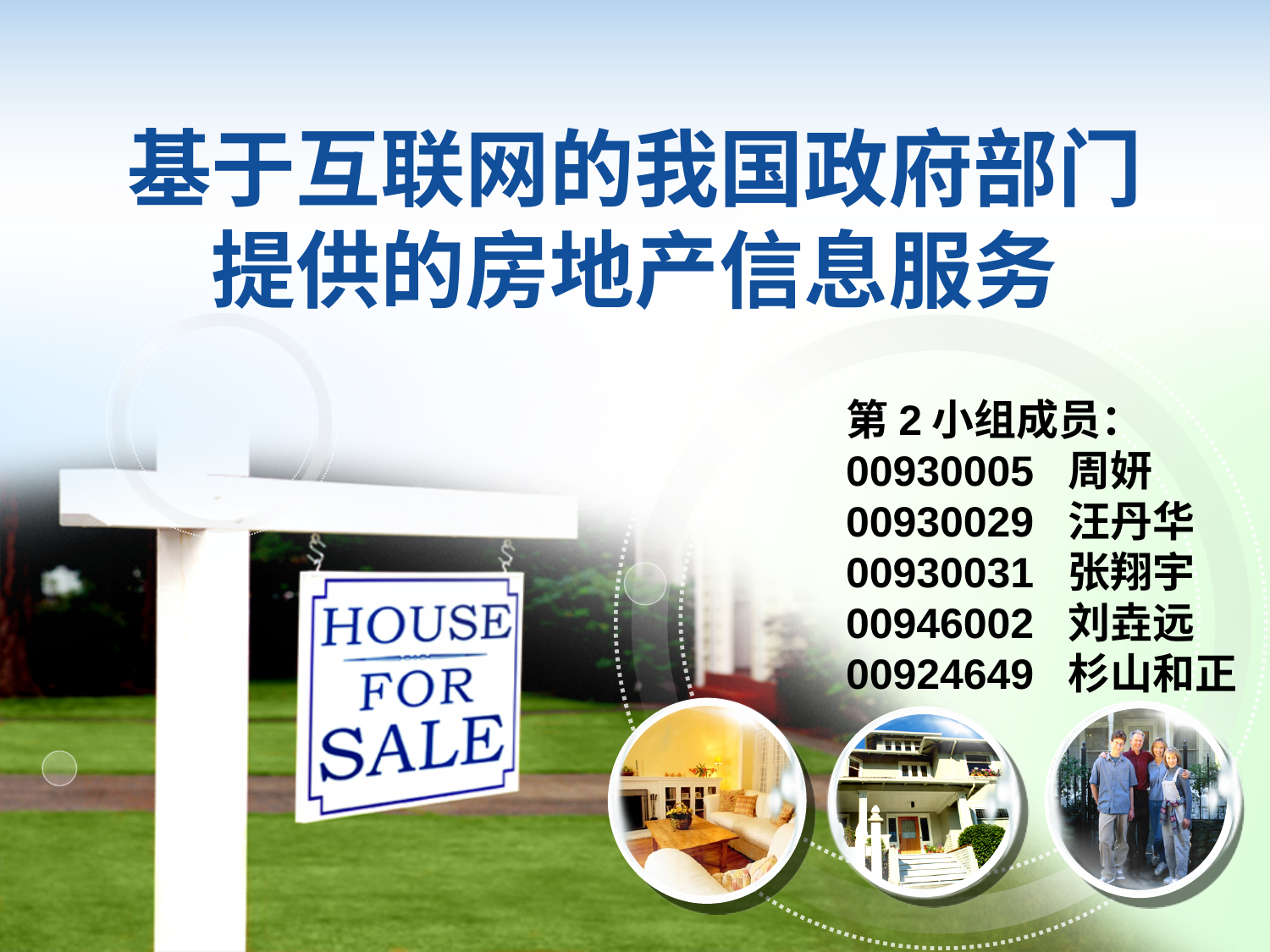

# 基于互联网的我国政府部门 提供的房地产信息服务
第2小组成员：
00930005  周妍
00930029  汪丹华
00930031  张翔宇
00946002  刘垚远
00924649  杉山和正